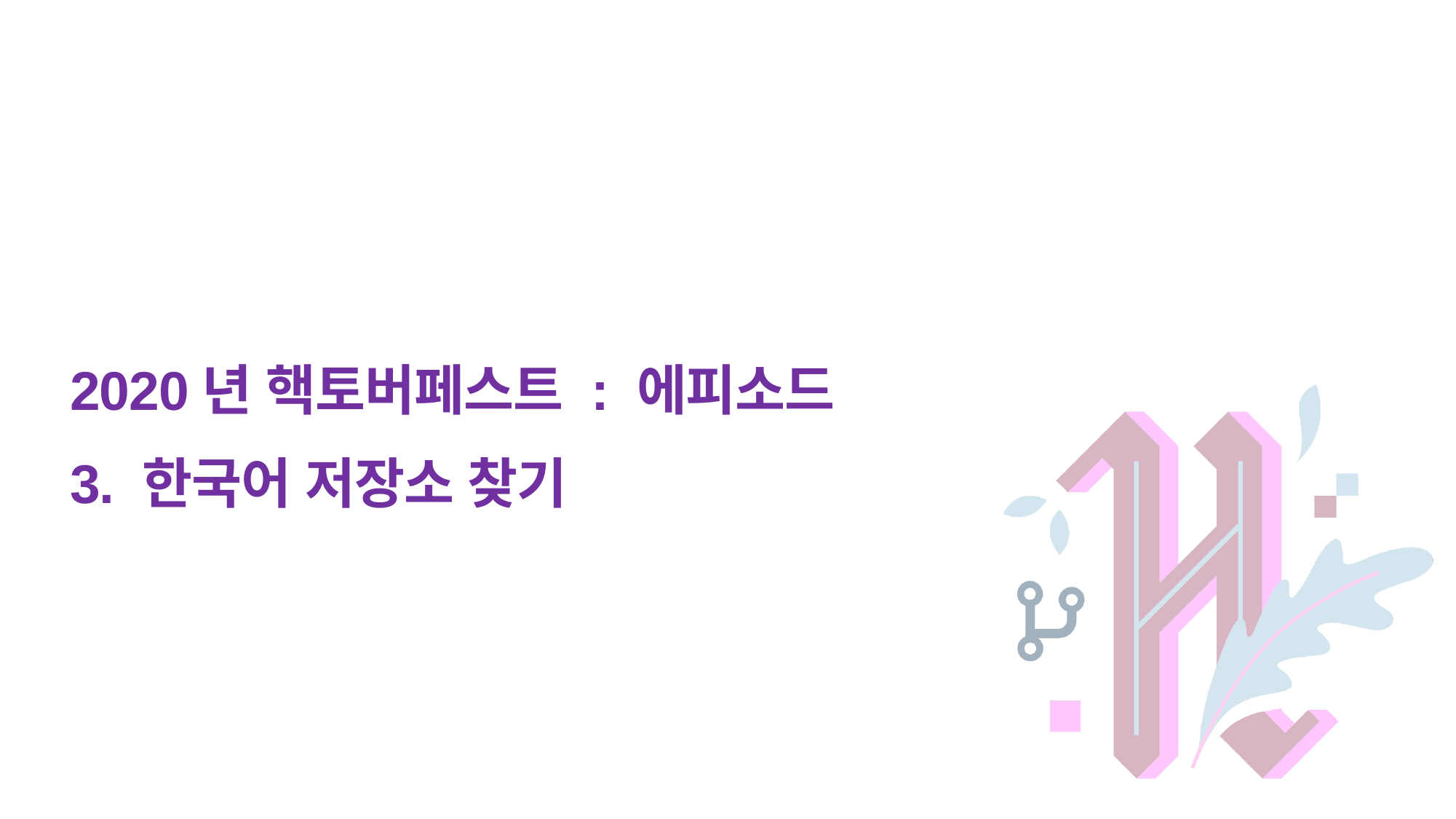

# 2020년 핵토버페스트 : 에피소드
3. 한국어 저장소 찾기